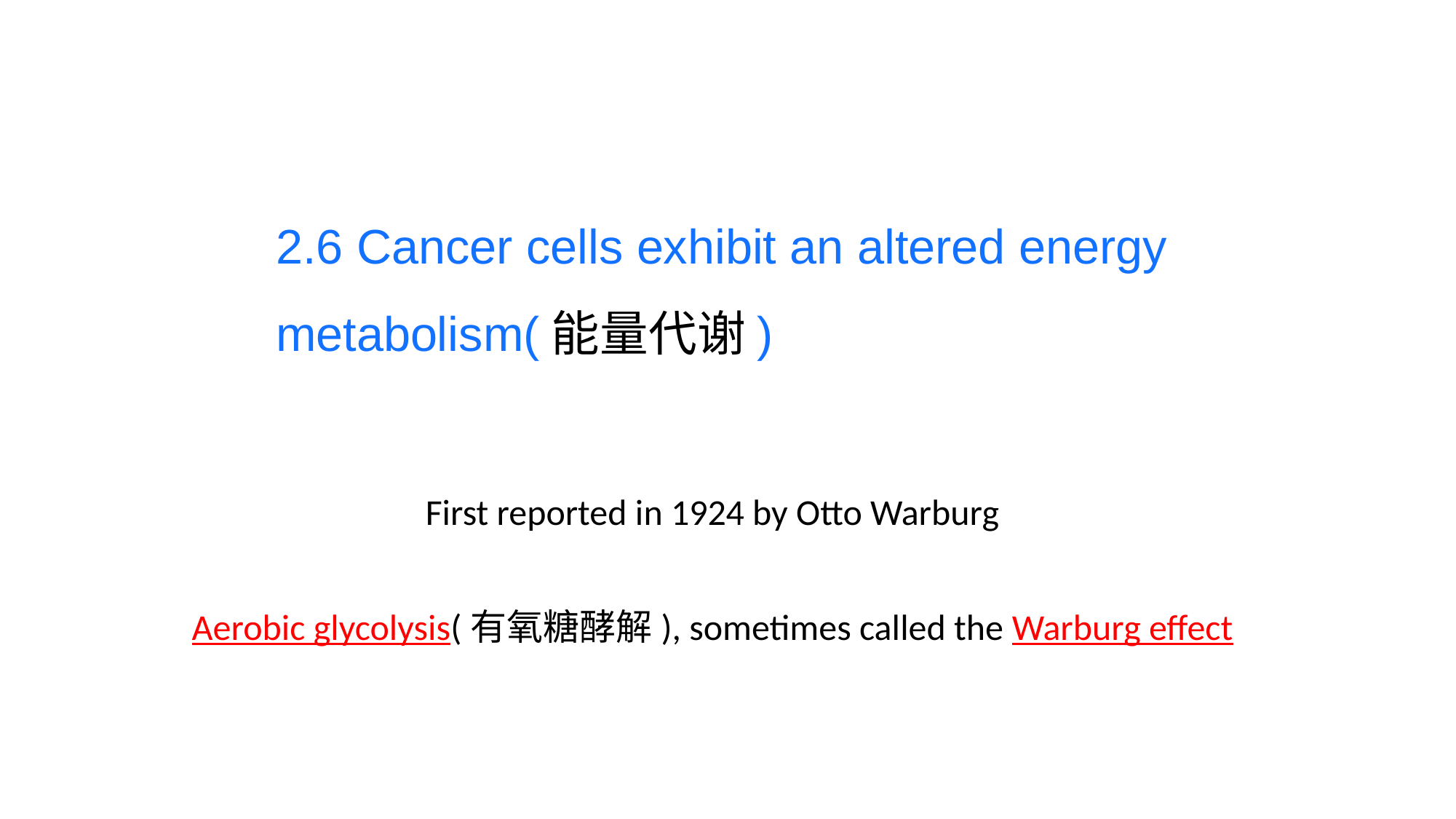

2.6 Cancer cells exhibit an altered energy metabolism(能量代谢)
First reported in 1924 by Otto Warburg
Aerobic glycolysis(有氧糖酵解), sometimes called the Warburg effect